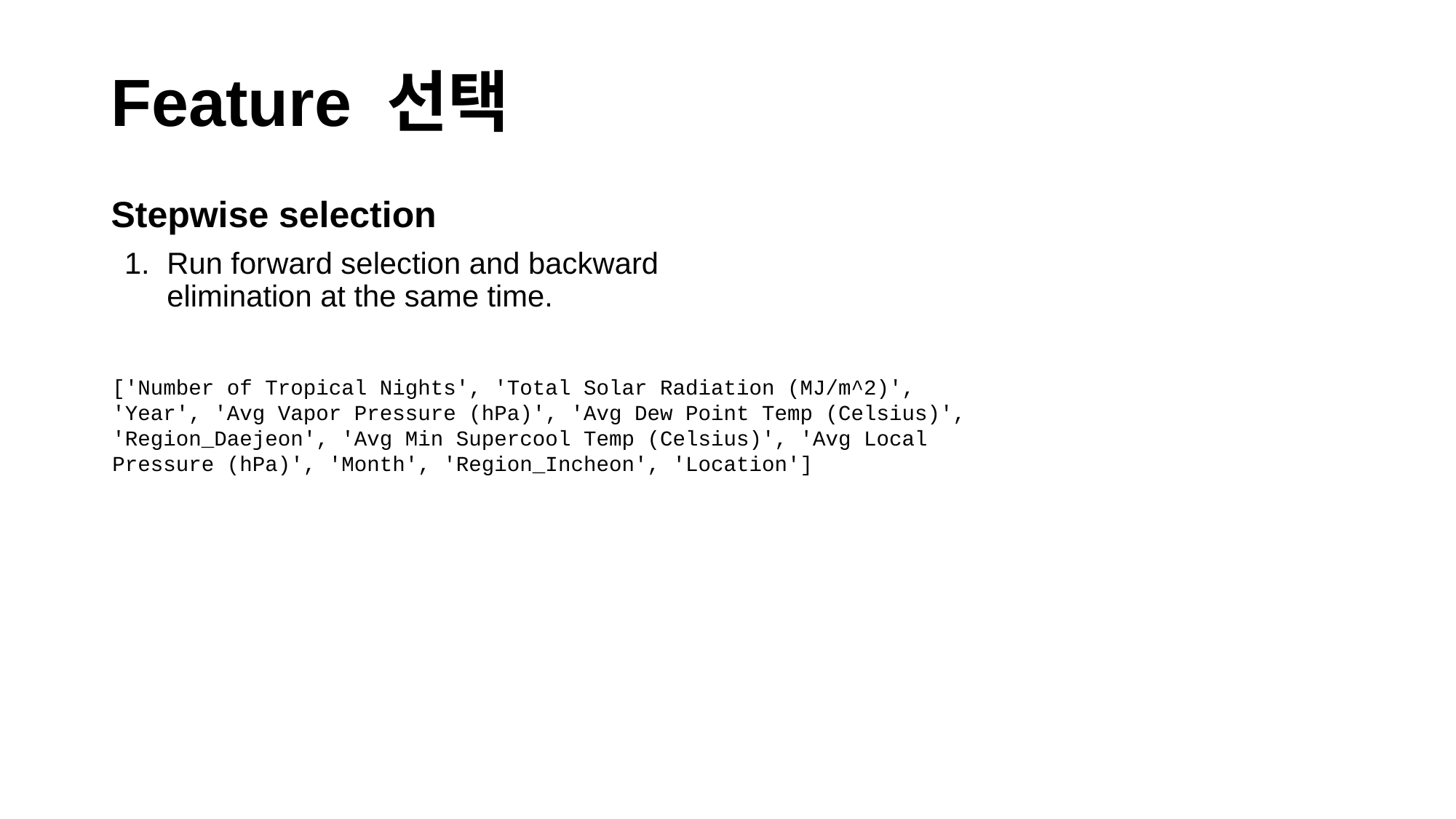

# Feature 선택
Stepwise selection
Run forward selection and backward elimination at the same time.

['Number of Tropical Nights', 'Total Solar Radiation (MJ/m^2)', 'Year', 'Avg Vapor Pressure (hPa)', 'Avg Dew Point Temp (Celsius)', 'Region_Daejeon', 'Avg Min Supercool Temp (Celsius)', 'Avg Local Pressure (hPa)', 'Month', 'Region_Incheon', 'Location']